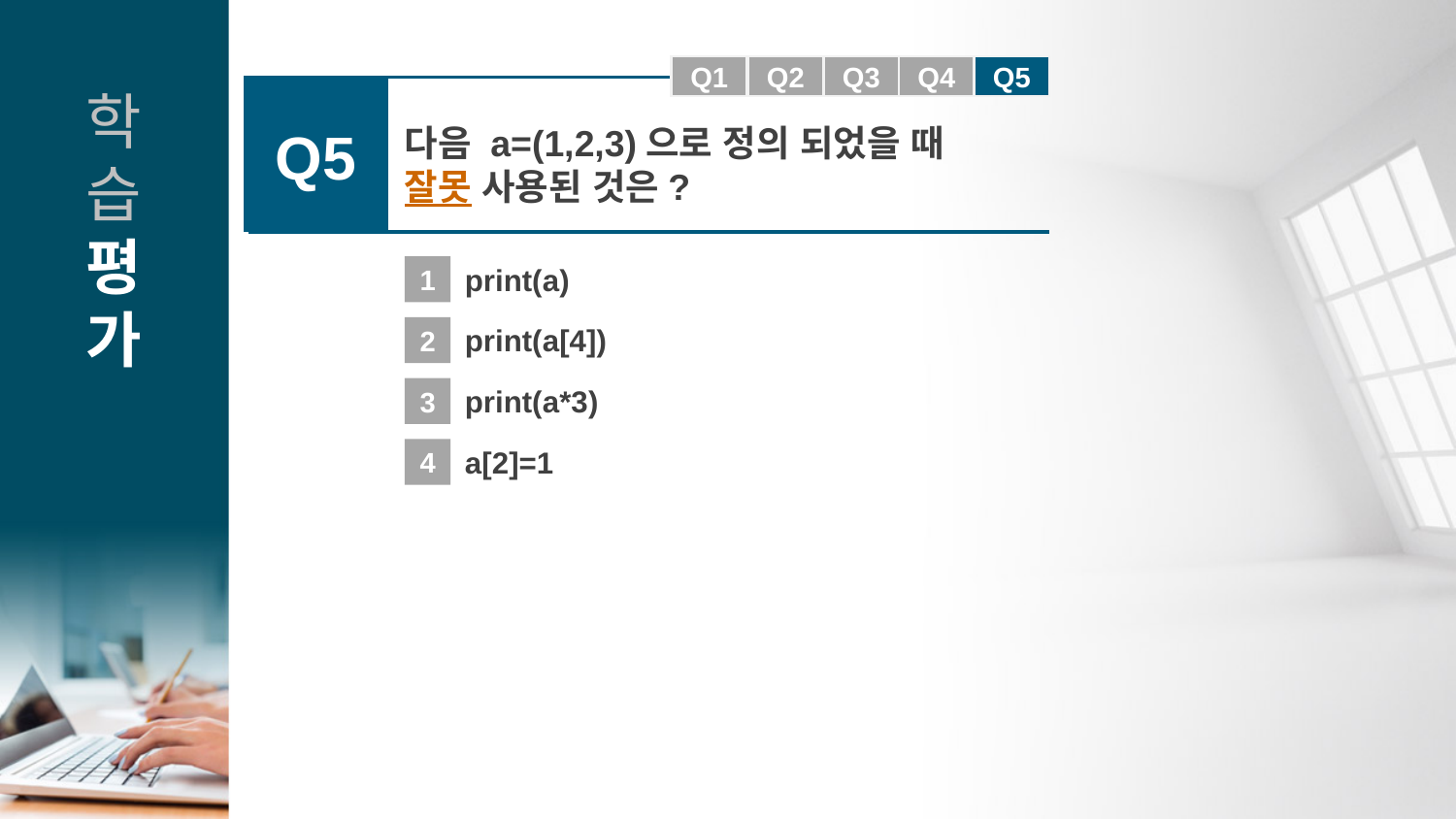

Q1
Q1
Q2
Q3
Q4
Q5
Q5
다음 a=(1,2,3)으로 정의 되었을 때
잘못 사용된 것은?
1
print(a)
2
print(a[4])
3
print(a*3)
4
a[2]=1